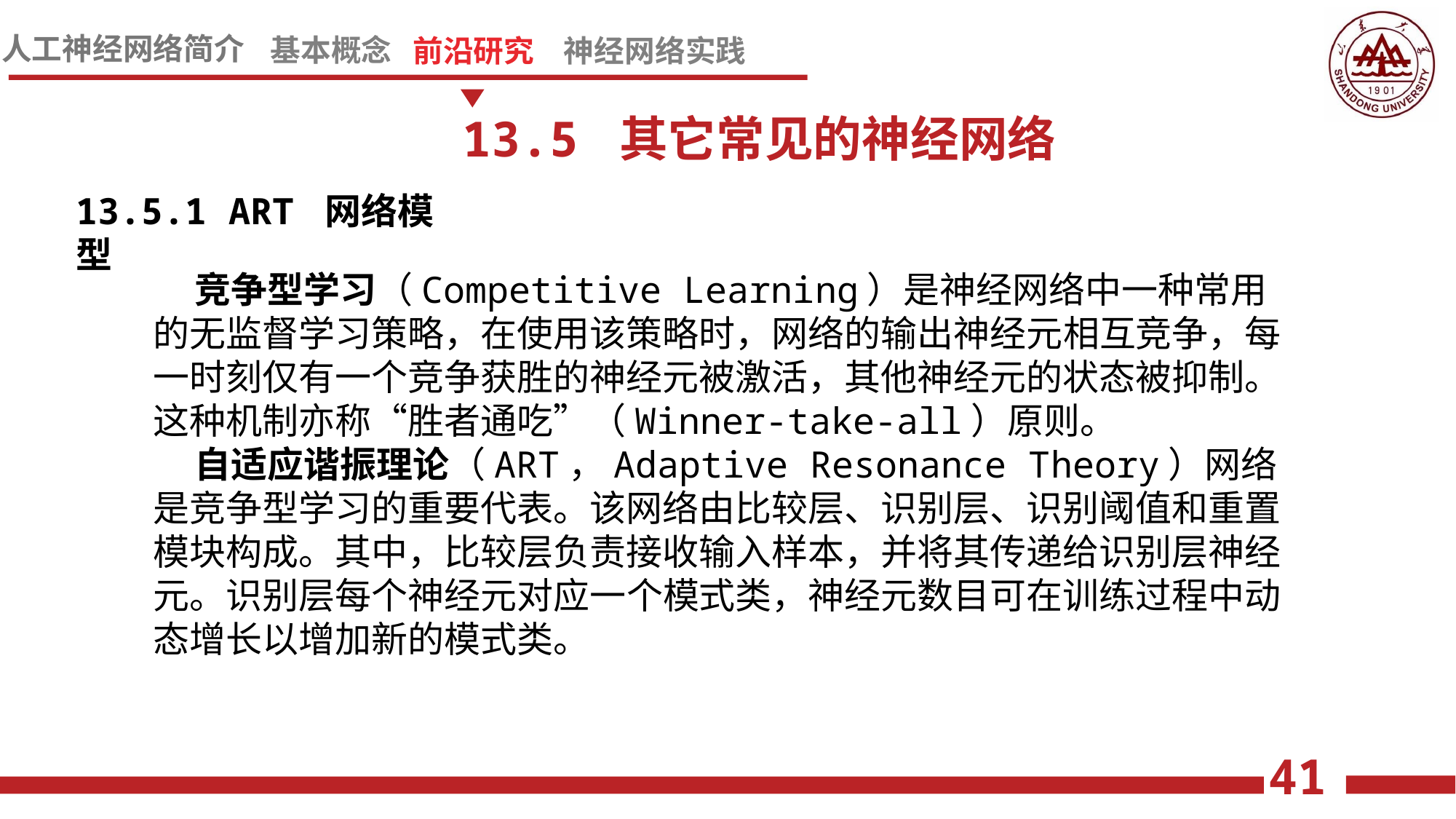

13.5 其它常见的神经网络
13.5.1 ART 网络模型
    竞争型学习（Competitive Learning）是神经网络中一种常用的无监督学习策略，在使用该策略时，网络的输出神经元相互竞争，每一时刻仅有一个竞争获胜的神经元被激活，其他神经元的状态被抑制。这种机制亦称“胜者通吃”（Winner-take-all）原则。
    自适应谐振理论（ART，Adaptive Resonance Theory）网络是竞争型学习的重要代表。该网络由比较层、识别层、识别阈值和重置模块构成。其中，比较层负责接收输入样本，并将其传递给识别层神经元。识别层每个神经元对应一个模式类，神经元数目可在训练过程中动态增长以增加新的模式类。